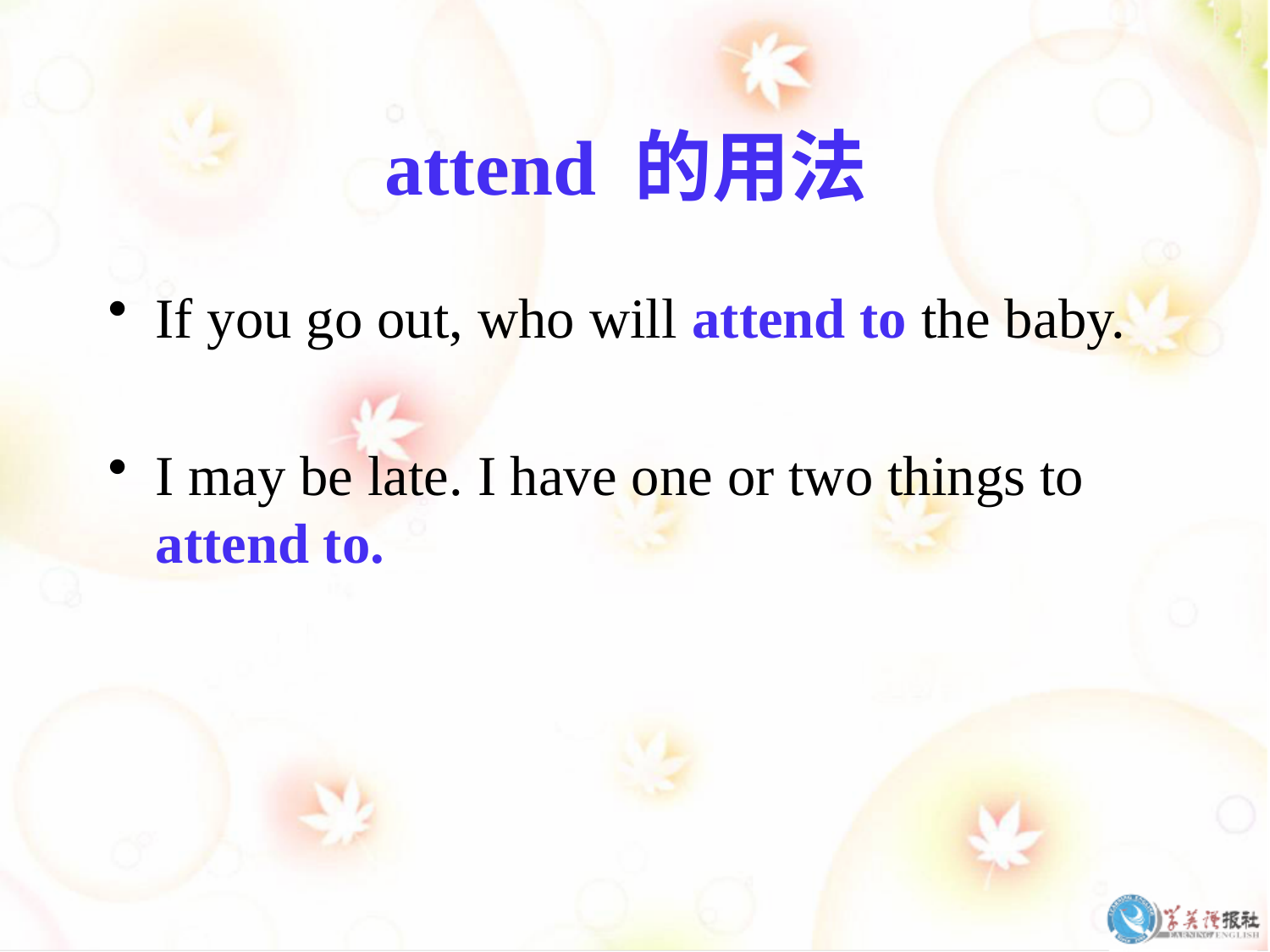

# attend 的用法
If you go out, who will attend to the baby.

I may be late. I have one or two things to attend to.